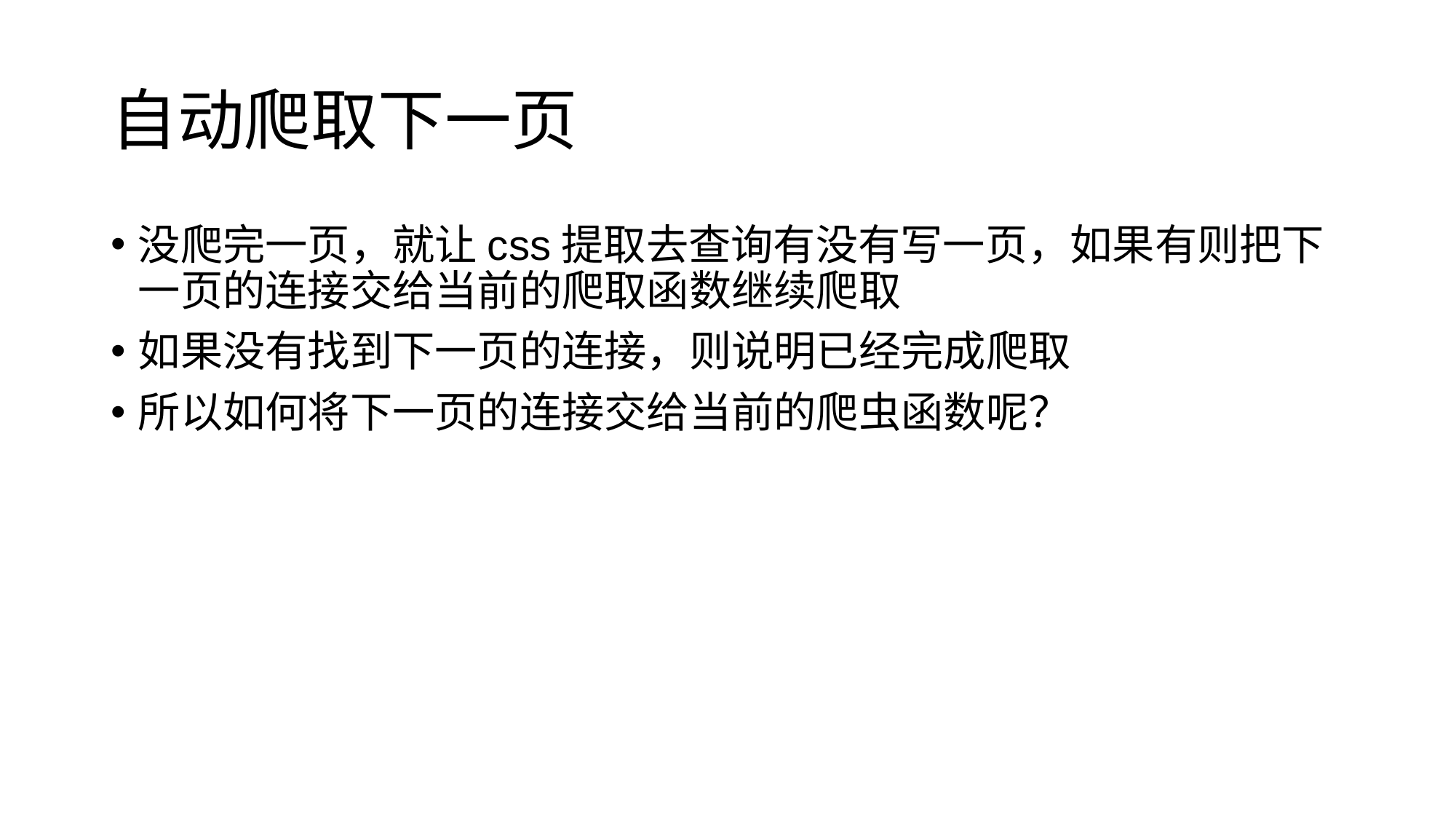

# 自动爬取下一页
没爬完一页，就让css提取去查询有没有写一页，如果有则把下一页的连接交给当前的爬取函数继续爬取
如果没有找到下一页的连接，则说明已经完成爬取
所以如何将下一页的连接交给当前的爬虫函数呢？